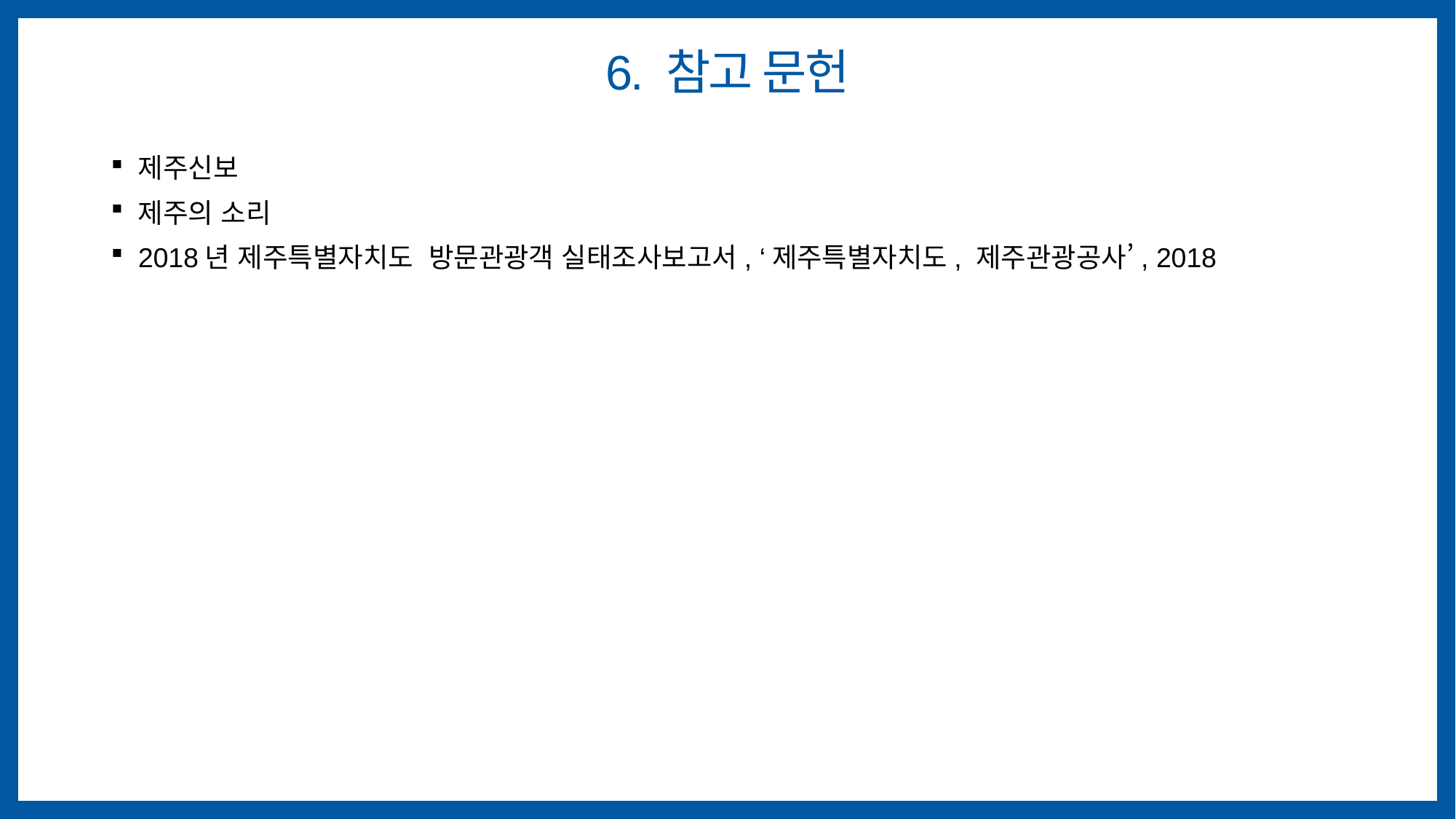

# 6. 참고 문헌
제주신보
제주의 소리
2018년 제주특별자치도  방문관광객 실태조사보고서, ‘제주특별자치도, 제주관광공사’, 2018